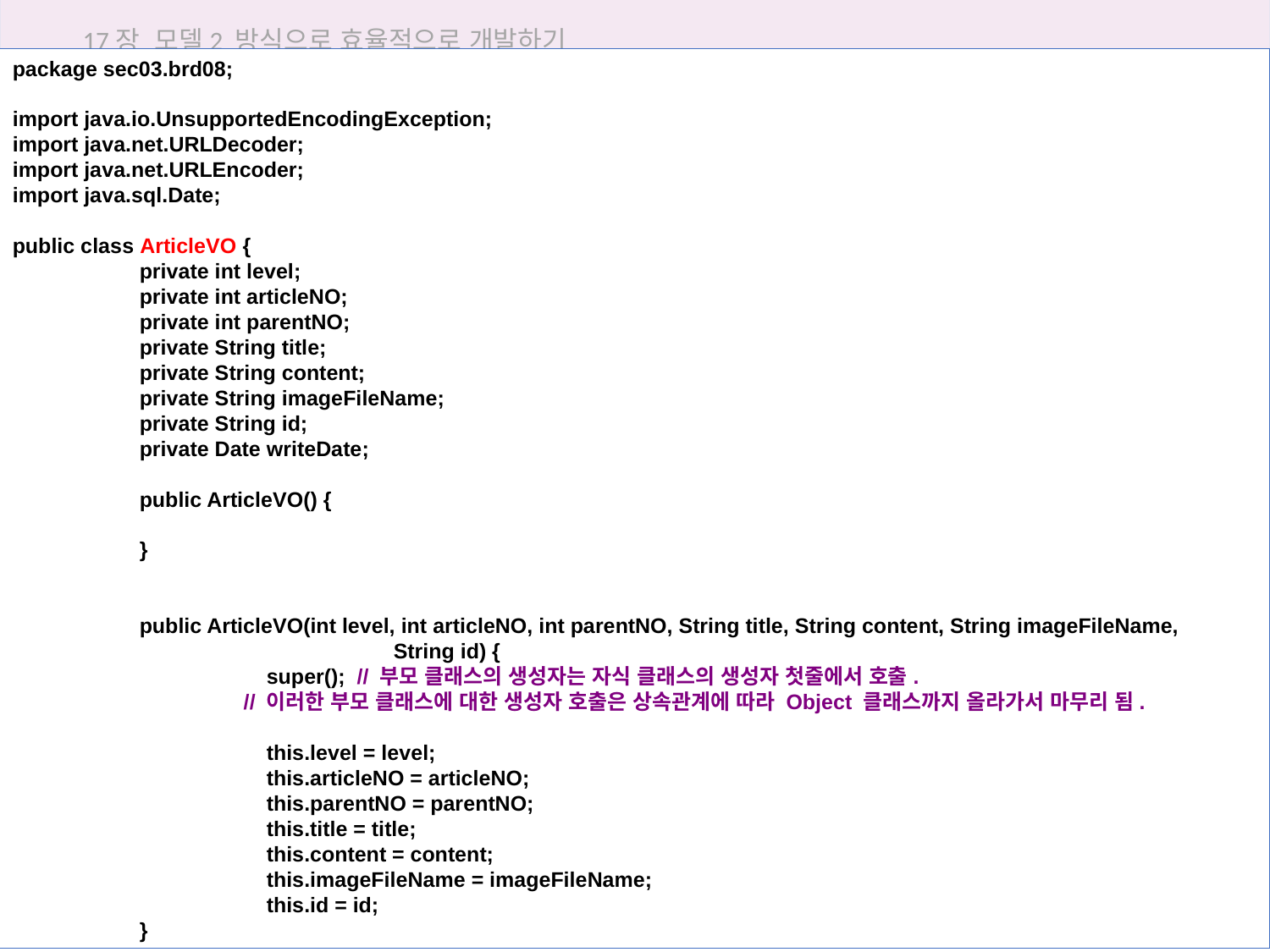

17장  모델2 방식으로 효율적으로 개발하기
package sec03.brd08;

import java.io.UnsupportedEncodingException;
import java.net.URLDecoder;
import java.net.URLEncoder;
import java.sql.Date;

public class ArticleVO {
	private int level;
	private int articleNO;
	private int parentNO;
	private String title;
	private String content;
	private String imageFileName;
	private String id;
	private Date writeDate;

	public ArticleVO() {

	}

	public ArticleVO(int level, int articleNO, int parentNO, String title, String content, String imageFileName,
			String id) {
		super();  // 부모 클래스의 생성자는 자식 클래스의 생성자 첫줄에서 호출.
                                       // 이러한 부모 클래스에 대한 생성자 호출은 상속관계에 따라 Object 클래스까지 올라가서 마무리 됨.

		this.level = level;
		this.articleNO = articleNO;
		this.parentNO = parentNO;
		this.title = title;
		this.content = content;
		this.imageFileName = imageFileName;
		this.id = id;
	}